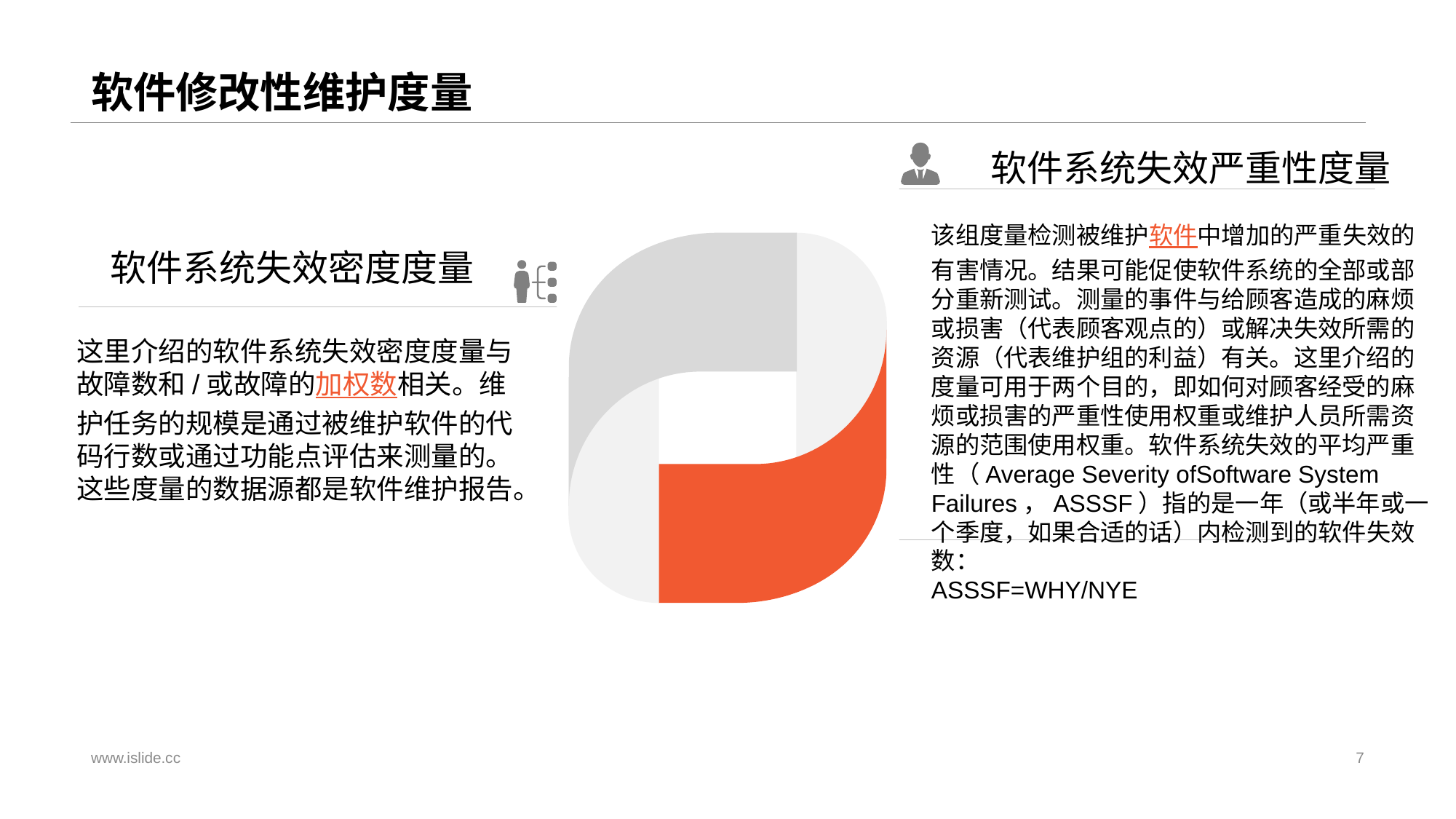

# 软件修改性维护度量
软件系统失效严重性度量

该组度量检测被维护软件中增加的严重失效的有害情况。结果可能促使软件系统的全部或部分重新测试。测量的事件与给顾客造成的麻烦或损害（代表顾客观点的）或解决失效所需的资源（代表维护组的利益）有关。这里介绍的度量可用于两个目的，即如何对顾客经受的麻烦或损害的严重性使用权重或维护人员所需资源的范围使用权重。软件系统失效的平均严重性（Average Severity ofSoftware System Failures，ASSSF）指的是一年（或半年或一个季度，如果合适的话）内检测到的软件失效数：
ASSSF=WHY/NYE
软件系统失效密度度量
这里介绍的软件系统失效密度度量与故障数和/或故障的加权数相关。维护任务的规模是通过被维护软件的代码行数或通过功能点评估来测量的。这些度量的数据源都是软件维护报告。
www.islide.cc
7